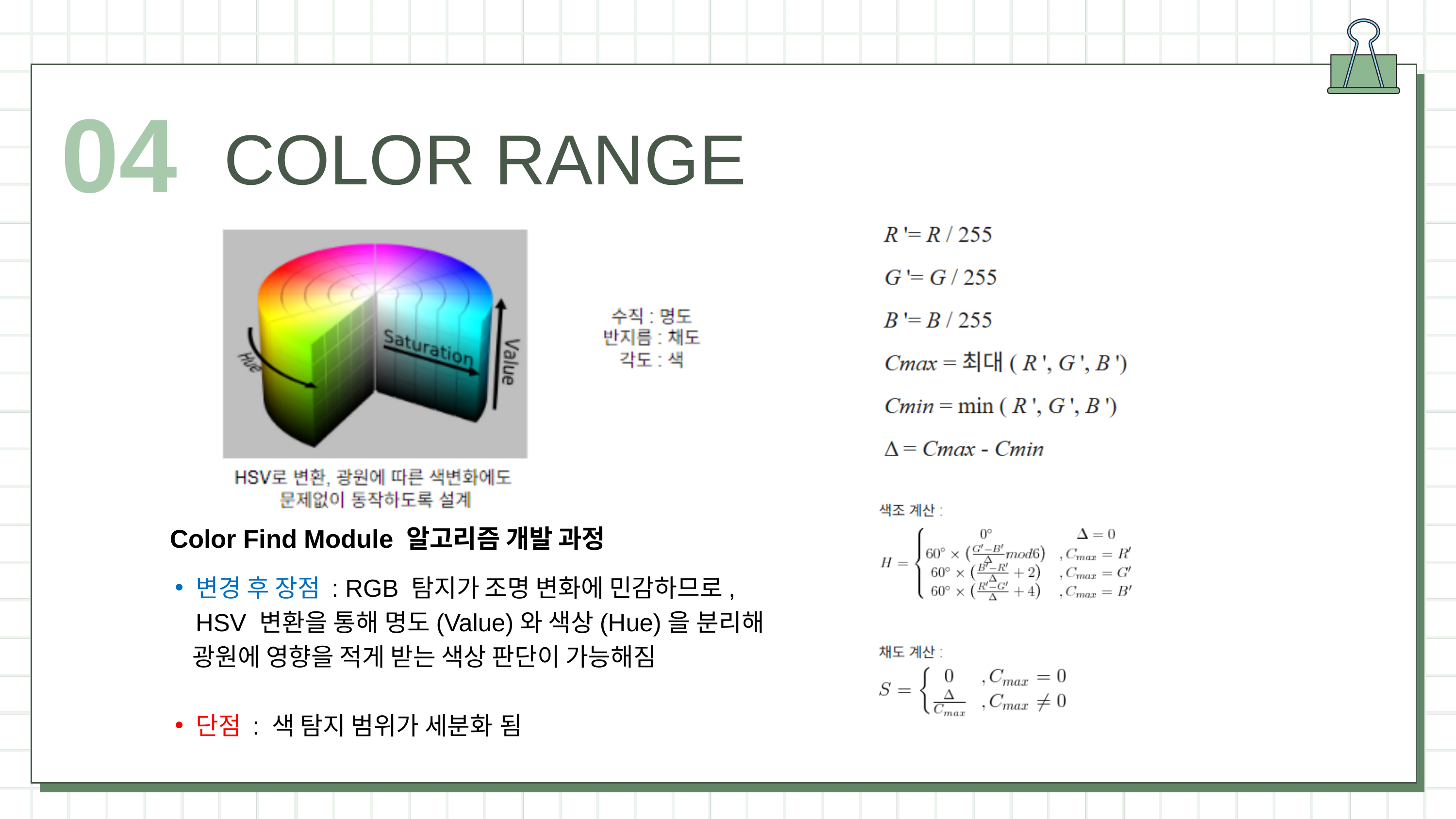

04
COLOR RANGE

Color Find Module 알고리즘 개발 과정

변경 후 장점 : RGB 탐지가 조명 변화에 민감하므로,
      HSV 변환을 통해 명도(Value)와 색상(Hue)을 분리해
      광원에 영향을 적게 받는 색상 판단이 가능해짐

단점 : 색 탐지 범위가 세분화 됨